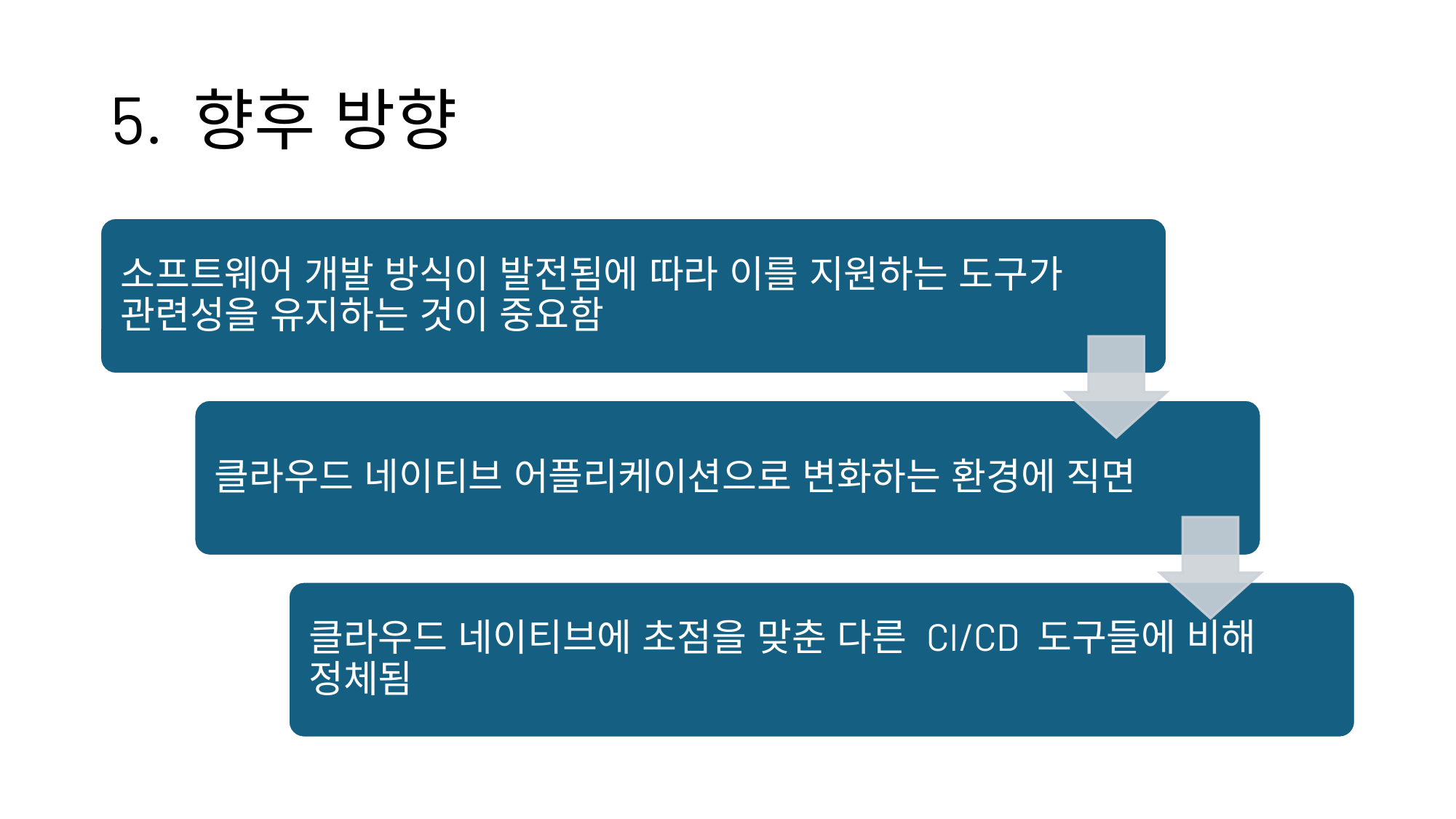

# 5. 향후 방향
소프트웨어 개발 방식이 발전됨에 따라 이를 지원하는 도구가 관련성을 유지하는 것이 중요함
클라우드 네이티브 어플리케이션으로 변화하는 환경에 직면
클라우드 네이티브에 초점을 맞춘 다른 CI/CD 도구들에 비해 정체됨